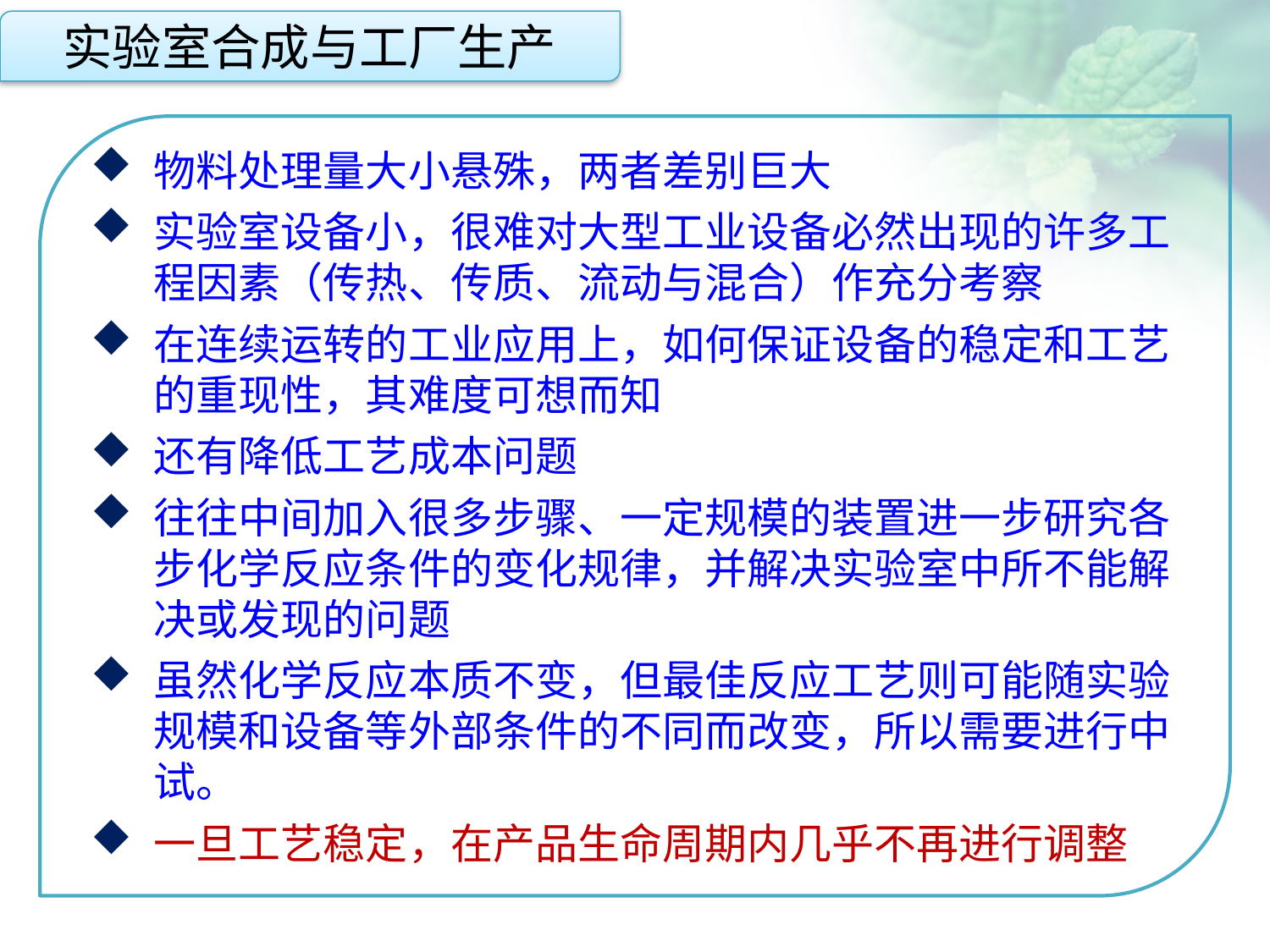

实验室合成与工厂生产
物料处理量大小悬殊，两者差别巨大
实验室设备小，很难对大型工业设备必然出现的许多工程因素（传热、传质、流动与混合）作充分考察
在连续运转的工业应用上，如何保证设备的稳定和工艺的重现性，其难度可想而知
还有降低工艺成本问题
往往中间加入很多步骤、一定规模的装置进一步研究各步化学反应条件的变化规律，并解决实验室中所不能解决或发现的问题
虽然化学反应本质不变，但最佳反应工艺则可能随实验规模和设备等外部条件的不同而改变，所以需要进行中试。
一旦工艺稳定，在产品生命周期内几乎不再进行调整
点击添加文本
点击添加文本
点击添加文本
点击添加文本